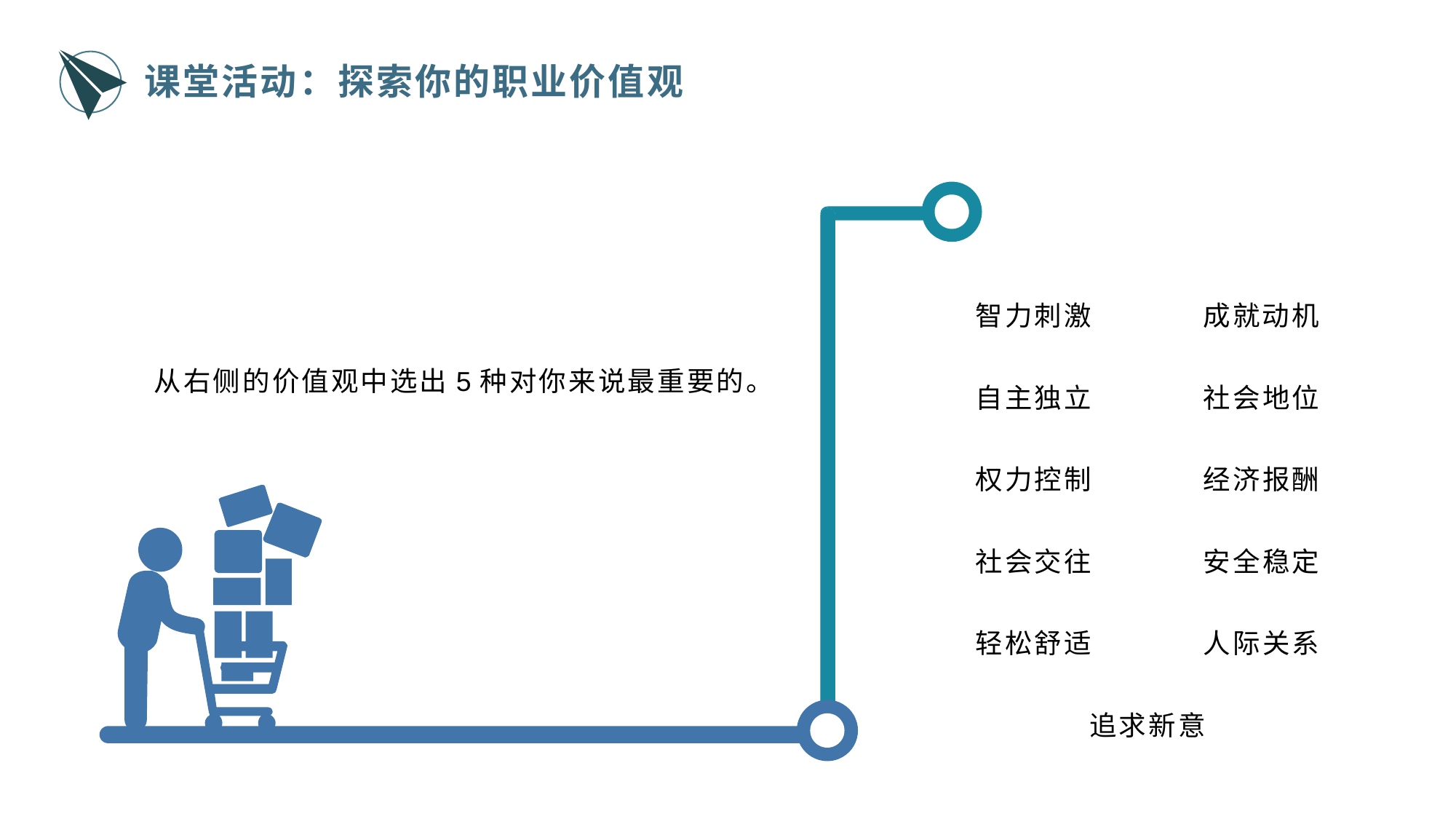

课堂活动：探索你的职业价值观
利他主义       审美主义
智力刺激             成就动机
自主独立             社会地位
权力控制             经济报酬
社会交往             安全稳定
轻松舒适             人际关系
追求新意

从右侧的价值观中选出5种对你来说最重要的。